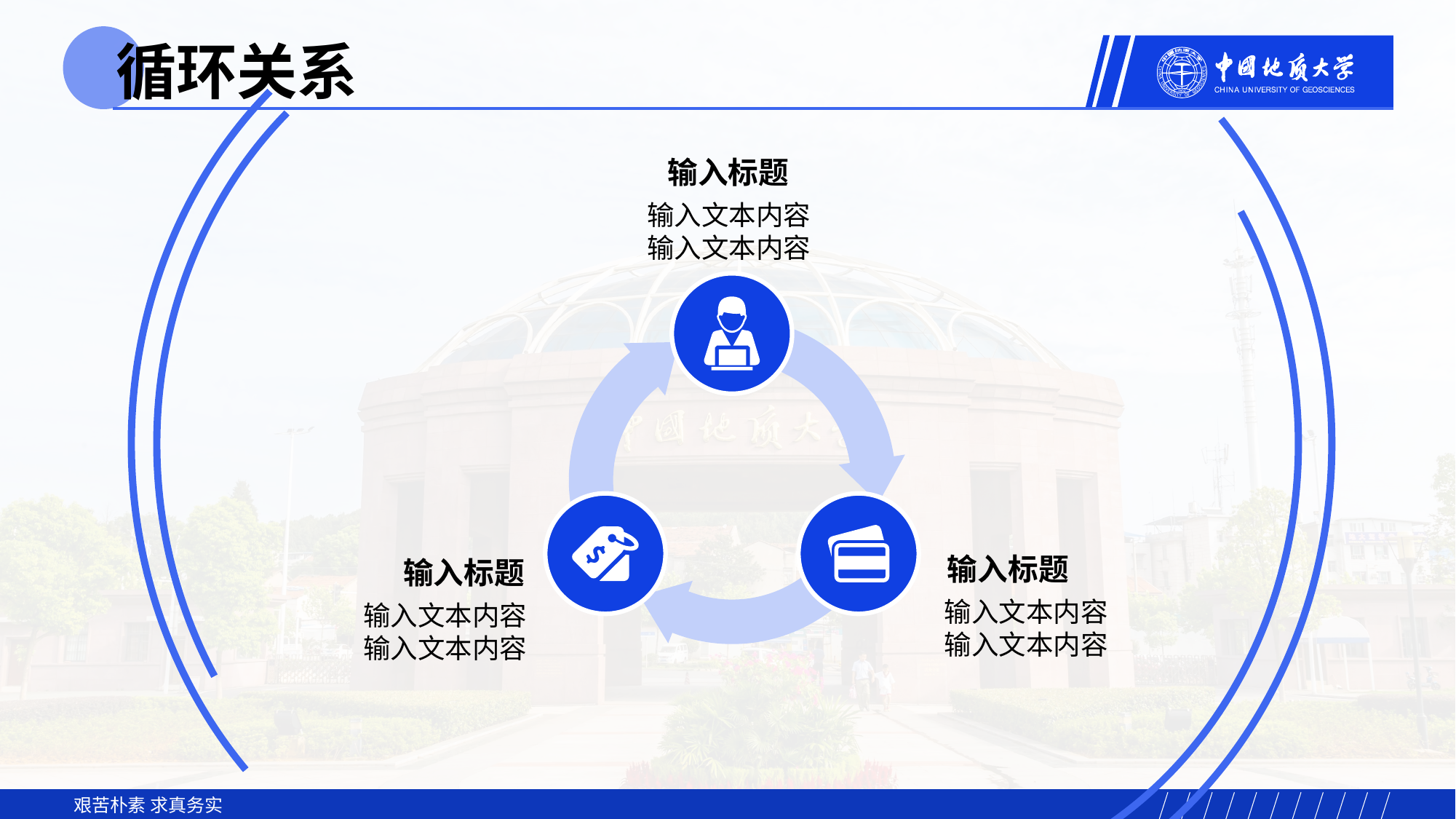

循环关系
输入标题
输入文本内容输入文本内容

输入标题
输入文本内容输入文本内容
输入标题
输入文本内容输入文本内容